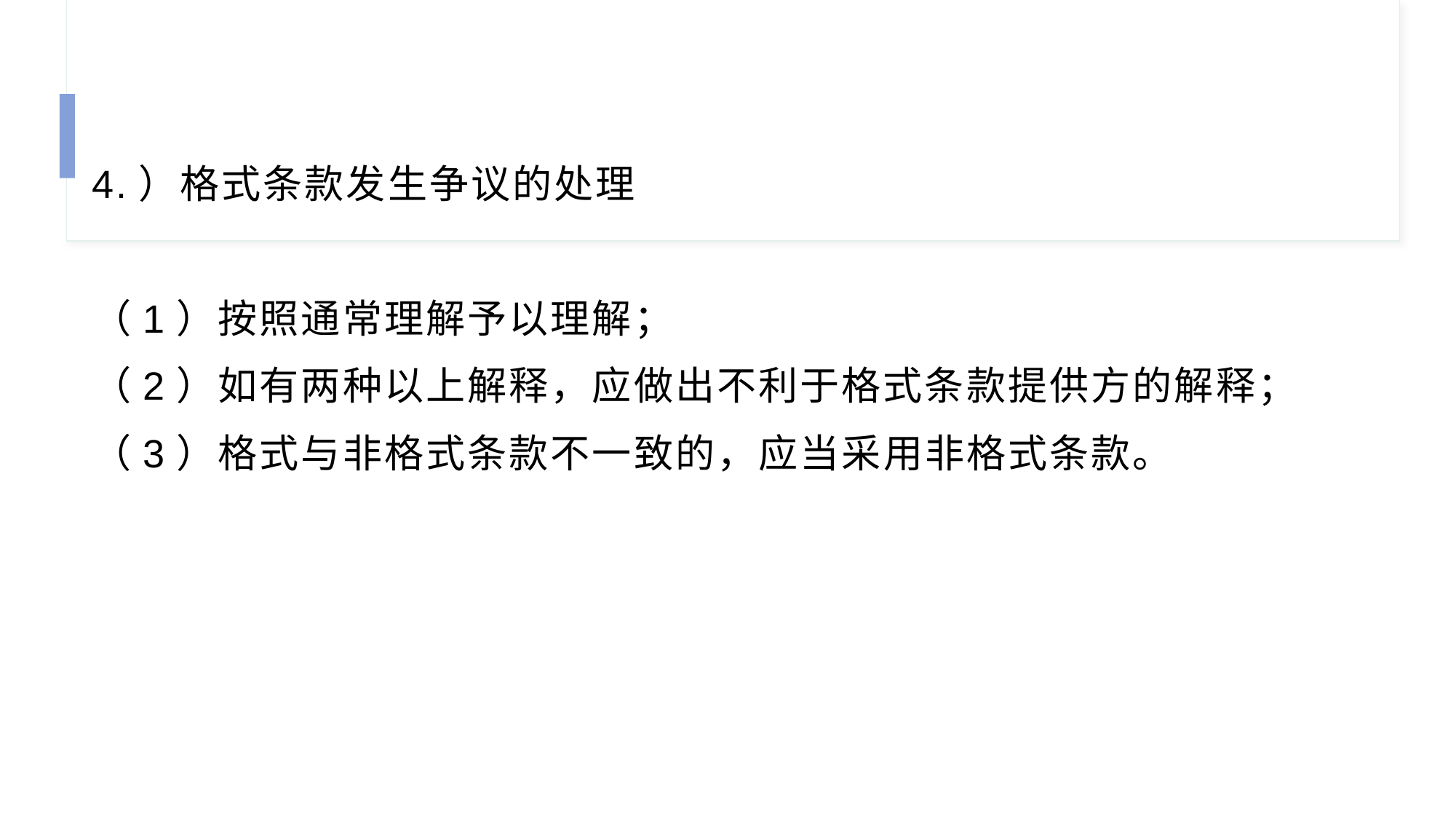

4.）格式条款发生争议的处理

（1）按照通常理解予以理解；
（2）如有两种以上解释，应做出不利于格式条款提供方的解释；
（3）格式与非格式条款不一致的，应当采用非格式条款。